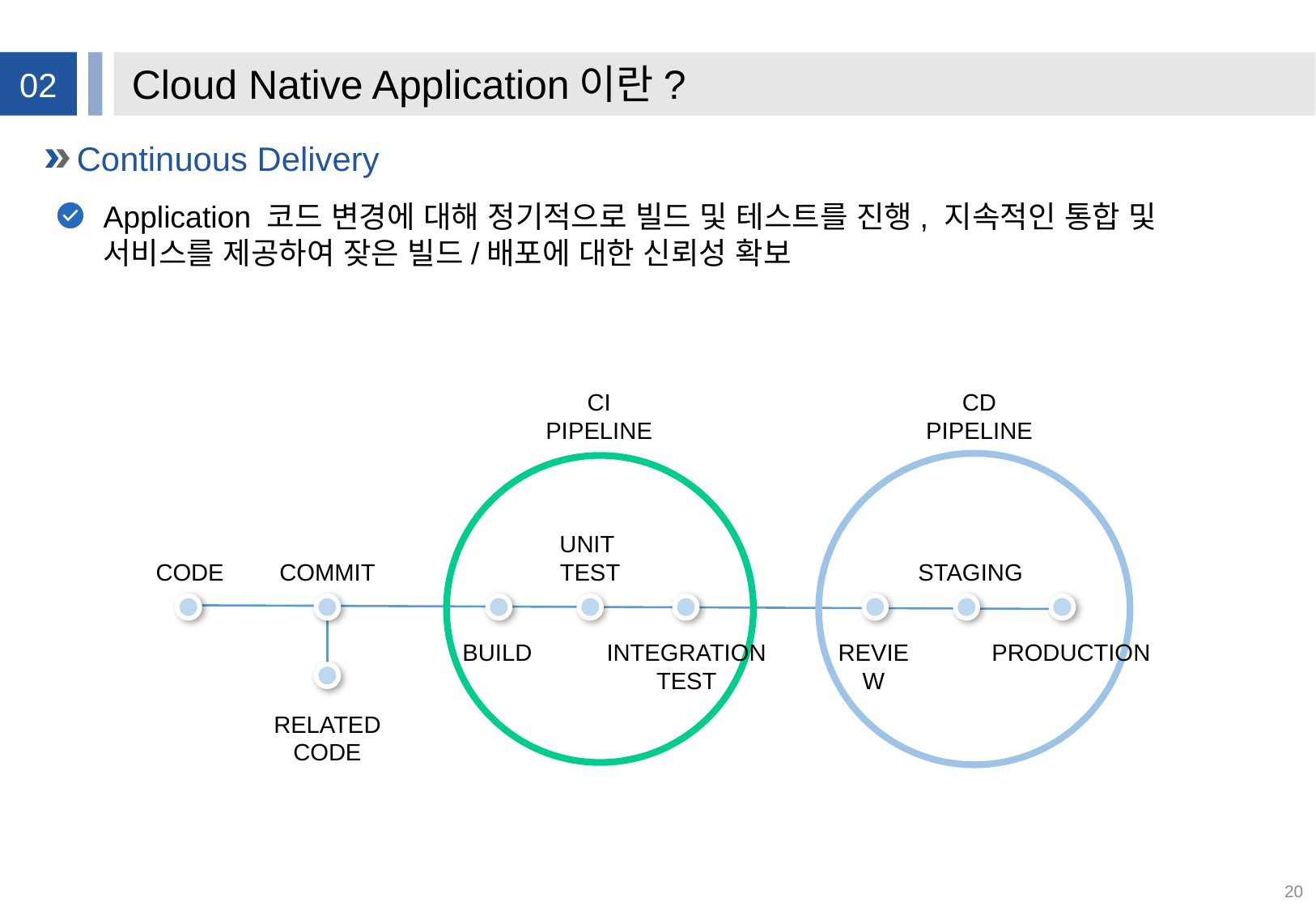

# Cloud Native Application이란?
02
Continuous Delivery
Application 코드 변경에 대해 정기적으로 빌드 및 테스트를 진행, 지속적인 통합 및 서비스를 제공하여 잦은 빌드/배포에 대한 신뢰성 확보
CI PIPELINE
CD PIPELINE

UNIT
TEST
CODE
COMMIT
STAGING

BUILD
INTEGRATION
TEST
REVIEW
PRODUCTION

RELATED CODE
20